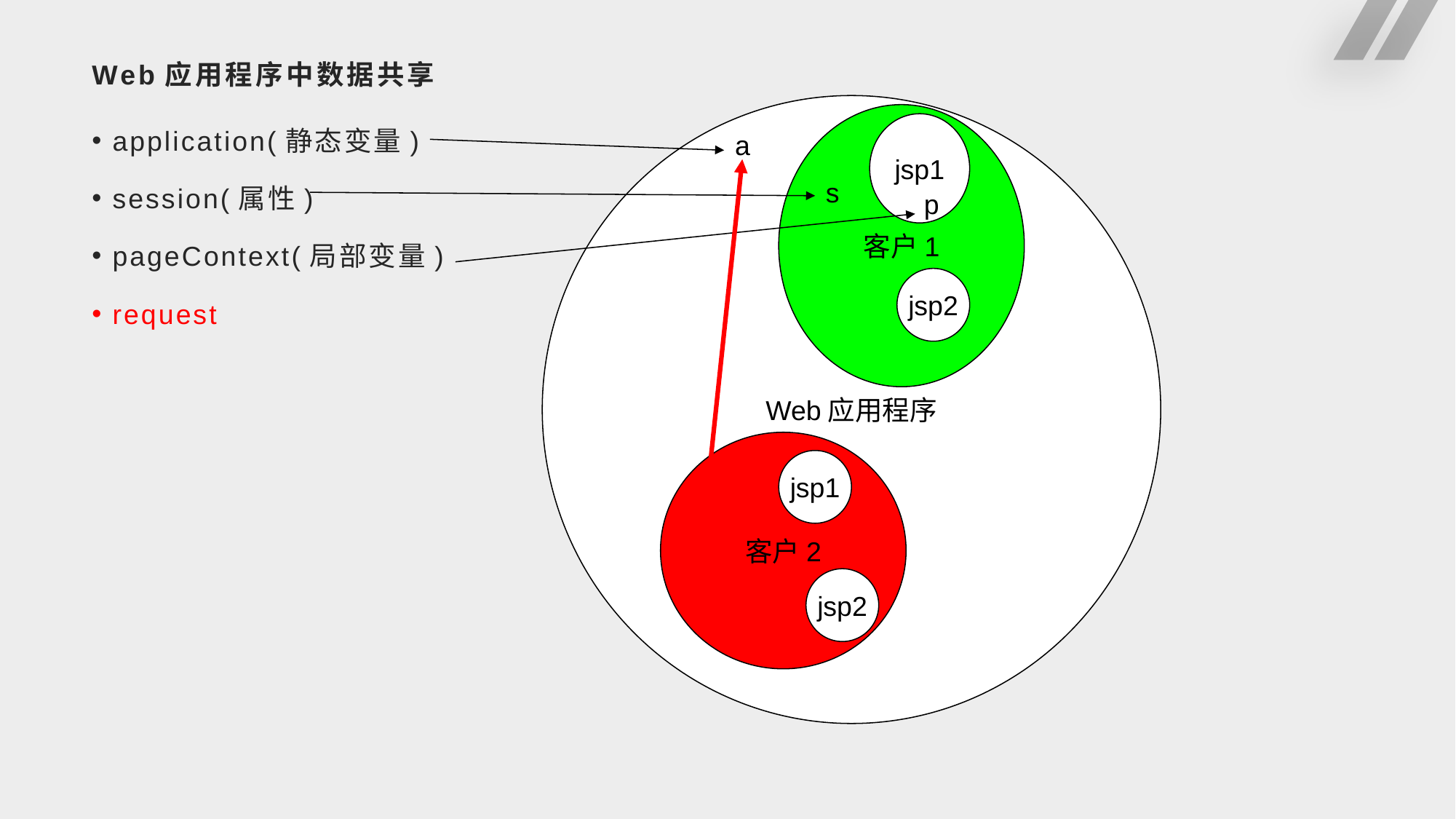

# Web应用程序中数据共享
Web应用程序
客户1
jsp1
application(静态变量)
session(属性)
pageContext(局部变量)
request

a

s
p

jsp2
客户2
jsp1
jsp2